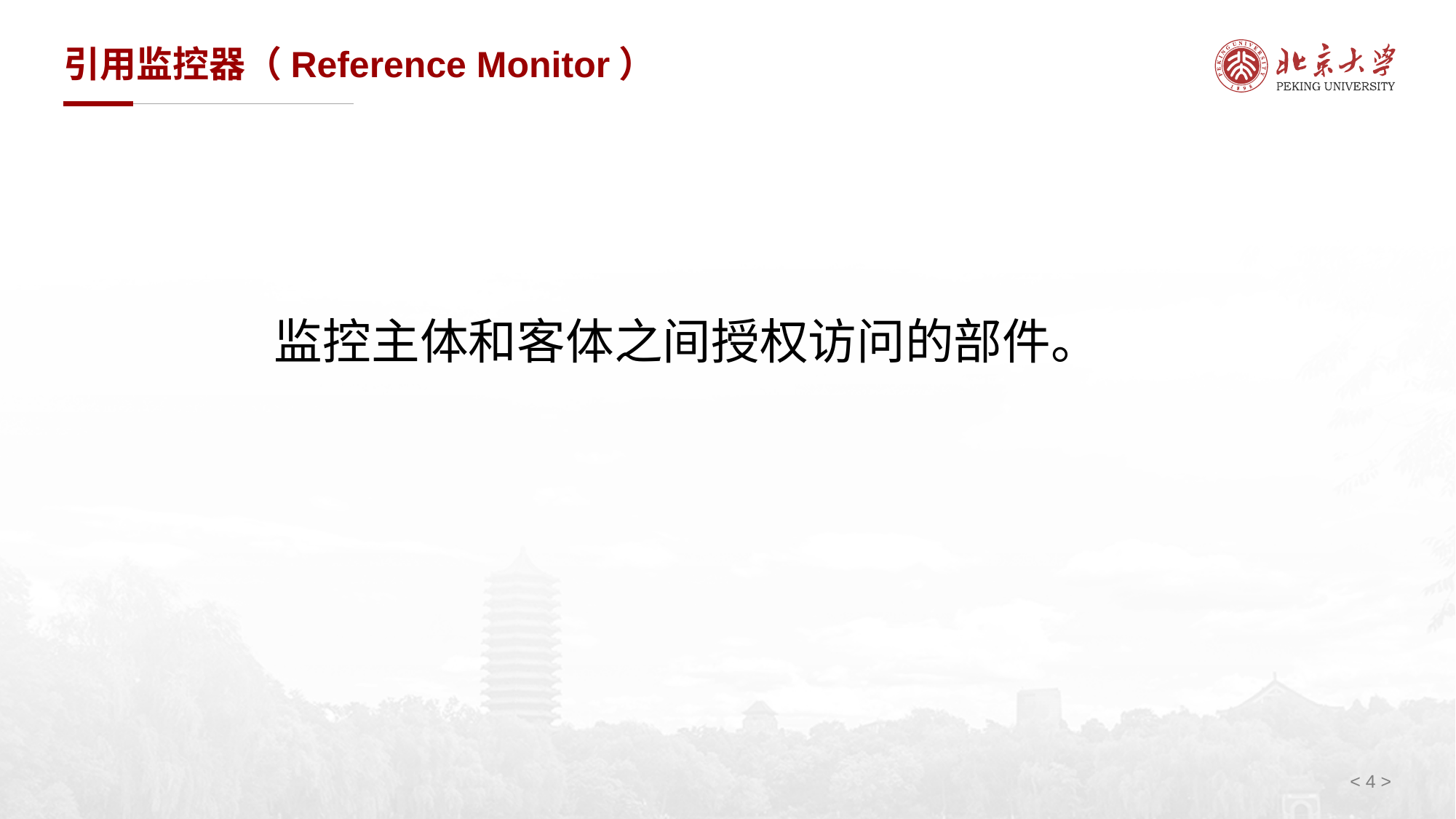

# 引用监控器（Reference Monitor）
监控主体和客体之间授权访问的部件。
< 4 >